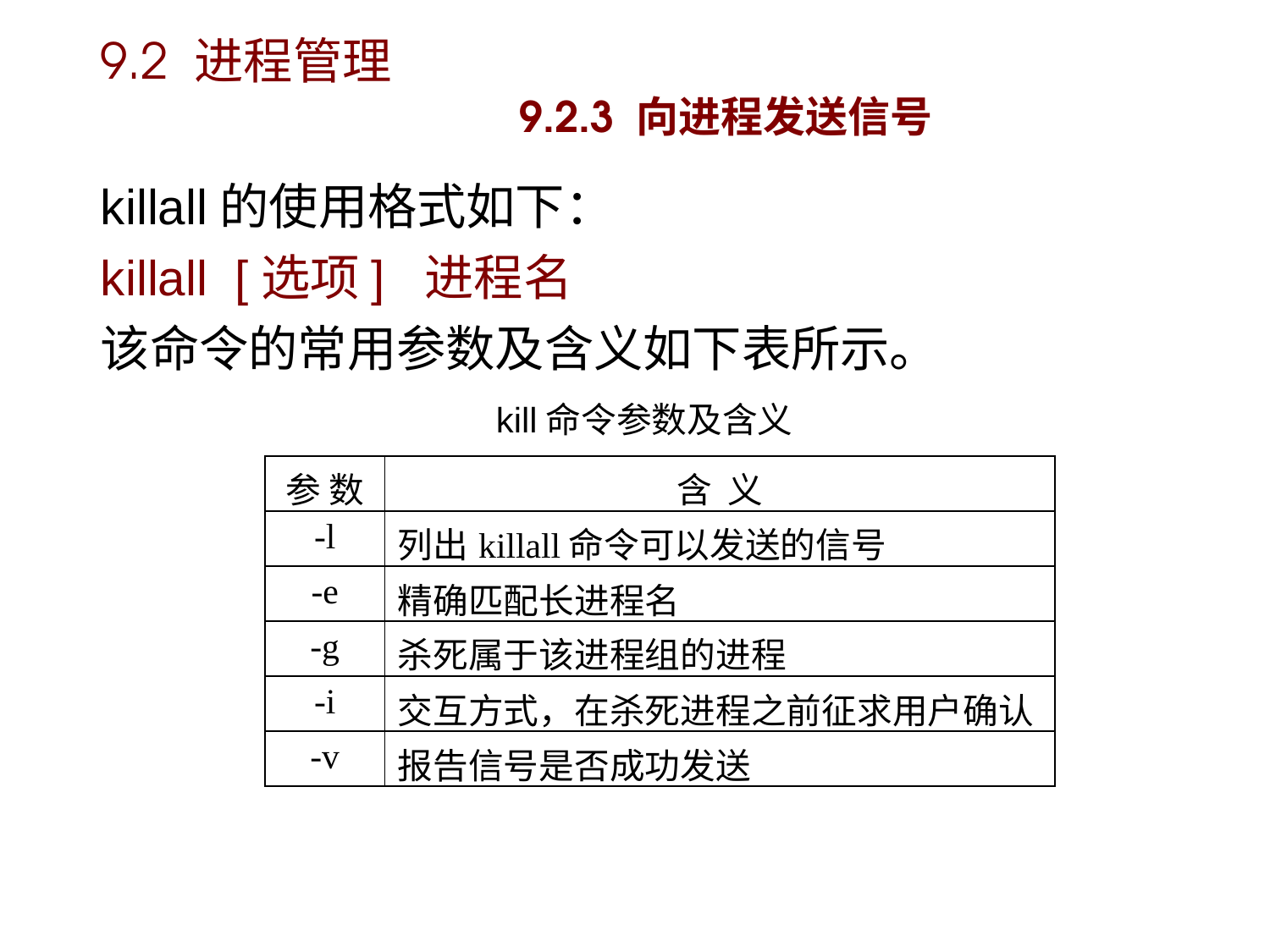

# 9.2 进程管理 9.2.3 向进程发送信号
killall的使用格式如下：
killall  [选项]  进程名
该命令的常用参数及含义如下表所示。
kill命令参数及含义
| 参 数 | 含 义 |
| --- | --- |
| -l | 列出killall命令可以发送的信号 |
| -e | 精确匹配长进程名 |
| -g | 杀死属于该进程组的进程 |
| -i | 交互方式，在杀死进程之前征求用户确认 |
| -v | 报告信号是否成功发送 |